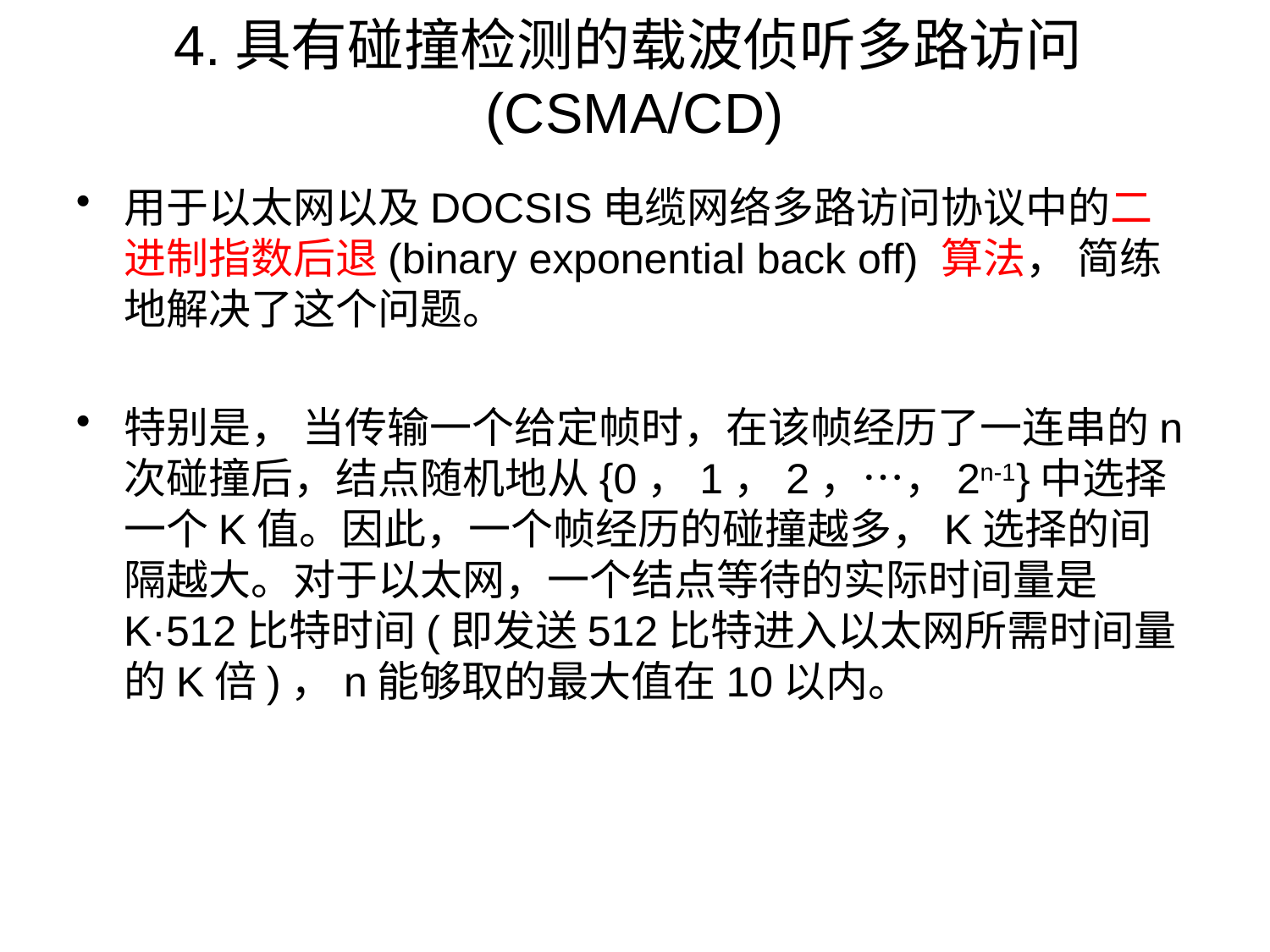

# 4.具有碰撞检测的载波侦听多路访问(CSMA/CD)
用于以太网以及DOCSIS电缆网络多路访问协议中的二进制指数后退(binary exponential back off) 算法， 简练地解决了这个问题。

特别是， 当传输一个给定帧时，在该帧经历了一连串的n次碰撞后，结点随机地从{0，1，2，…，2n-1}中选择一个K值。因此，一个帧经历的碰撞越多，K选择的间隔越大。对于以太网，一个结点等待的实际时间量是K·512比特时间(即发送512比特进入以太网所需时间量的K倍)，n能够取的最大值在10以内。